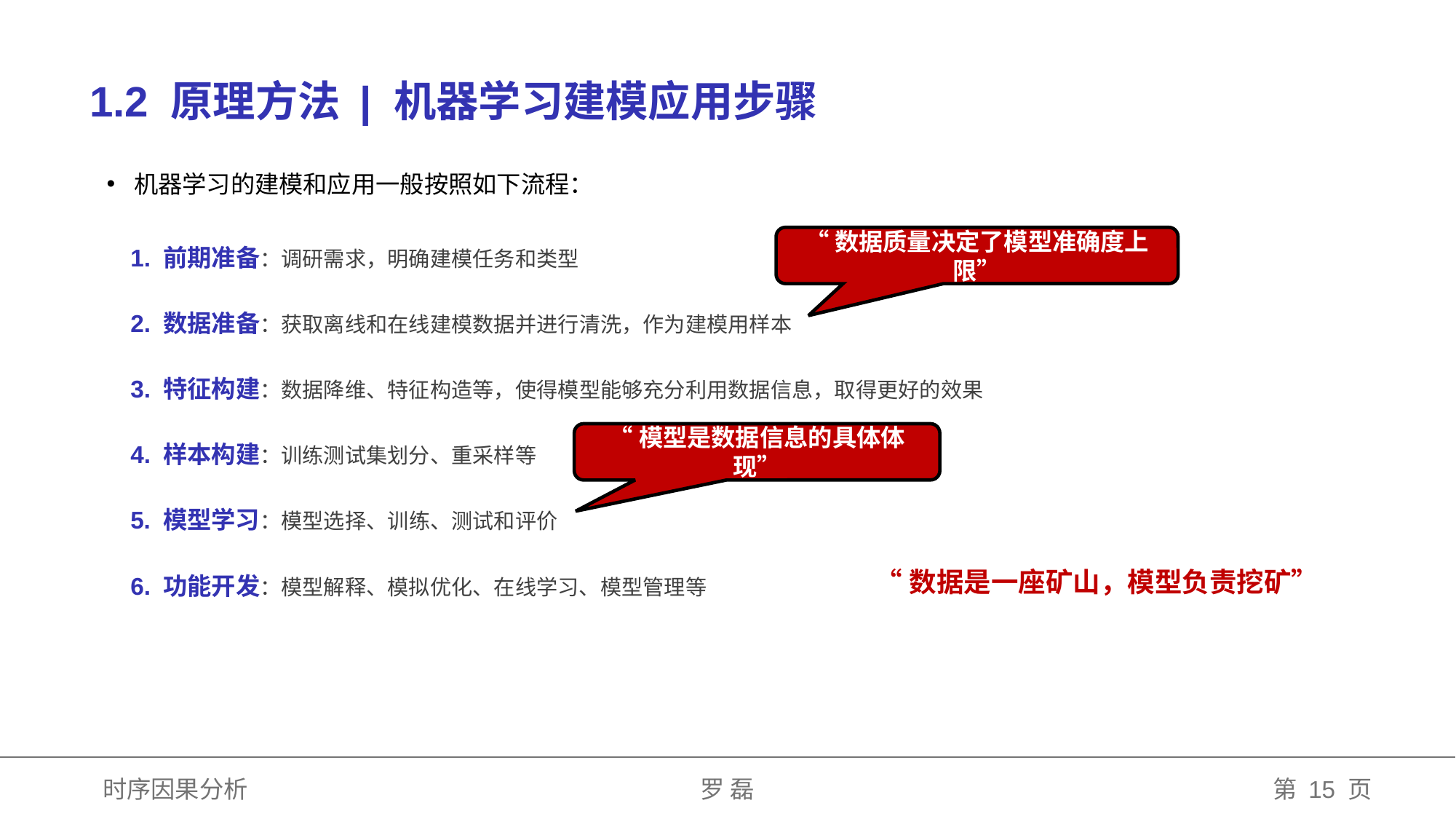

1.2 原理方法 | 机器学习建模应用步骤
机器学习的建模和应用一般按照如下流程：
“数据质量决定了模型准确度上限”
1. 前期准备：调研需求，明确建模任务和类型
2. 数据准备：获取离线和在线建模数据并进行清洗，作为建模用样本
3. 特征构建：数据降维、特征构造等，使得模型能够充分利用数据信息，取得更好的效果
“模型是数据信息的具体体现”
4. 样本构建：训练测试集划分、重采样等
5. 模型学习：模型选择、训练、测试和评价
6. 功能开发：模型解释、模拟优化、在线学习、模型管理等
“数据是一座矿山，模型负责挖矿”